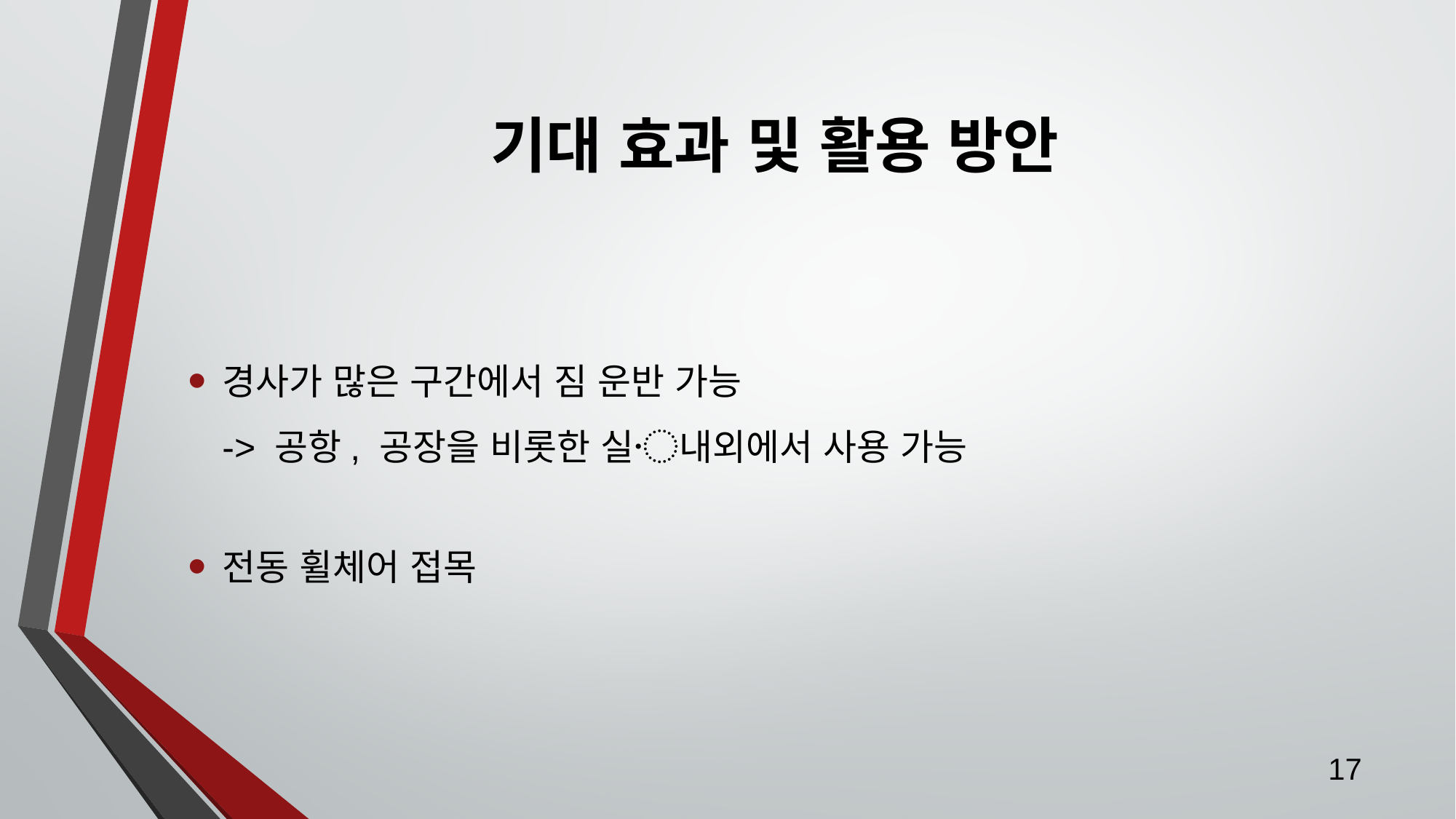

# 기대 효과 및 활용 방안
경사가 많은 구간에서 짐 운반 가능
-> 공항, 공장을 비롯한 실〮내외에서 사용 가능

전동 휠체어 접목
17